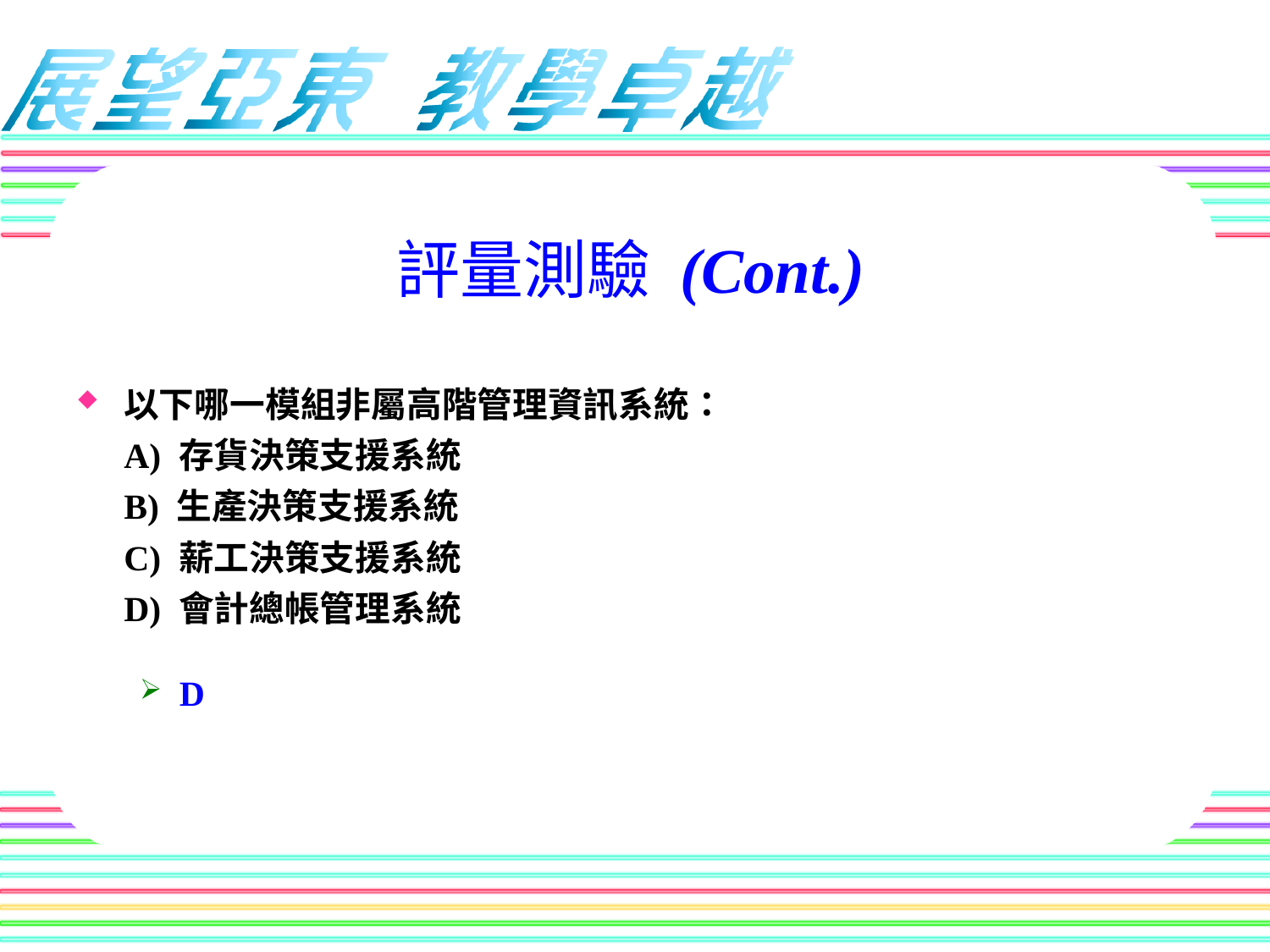

評量測驗 (Cont.)
以下哪一模組非屬高階管理資訊系統：
A) 存貨決策支援系統
B) 生產決策支援系統
C) 薪工決策支援系統
D) 會計總帳管理系統
D